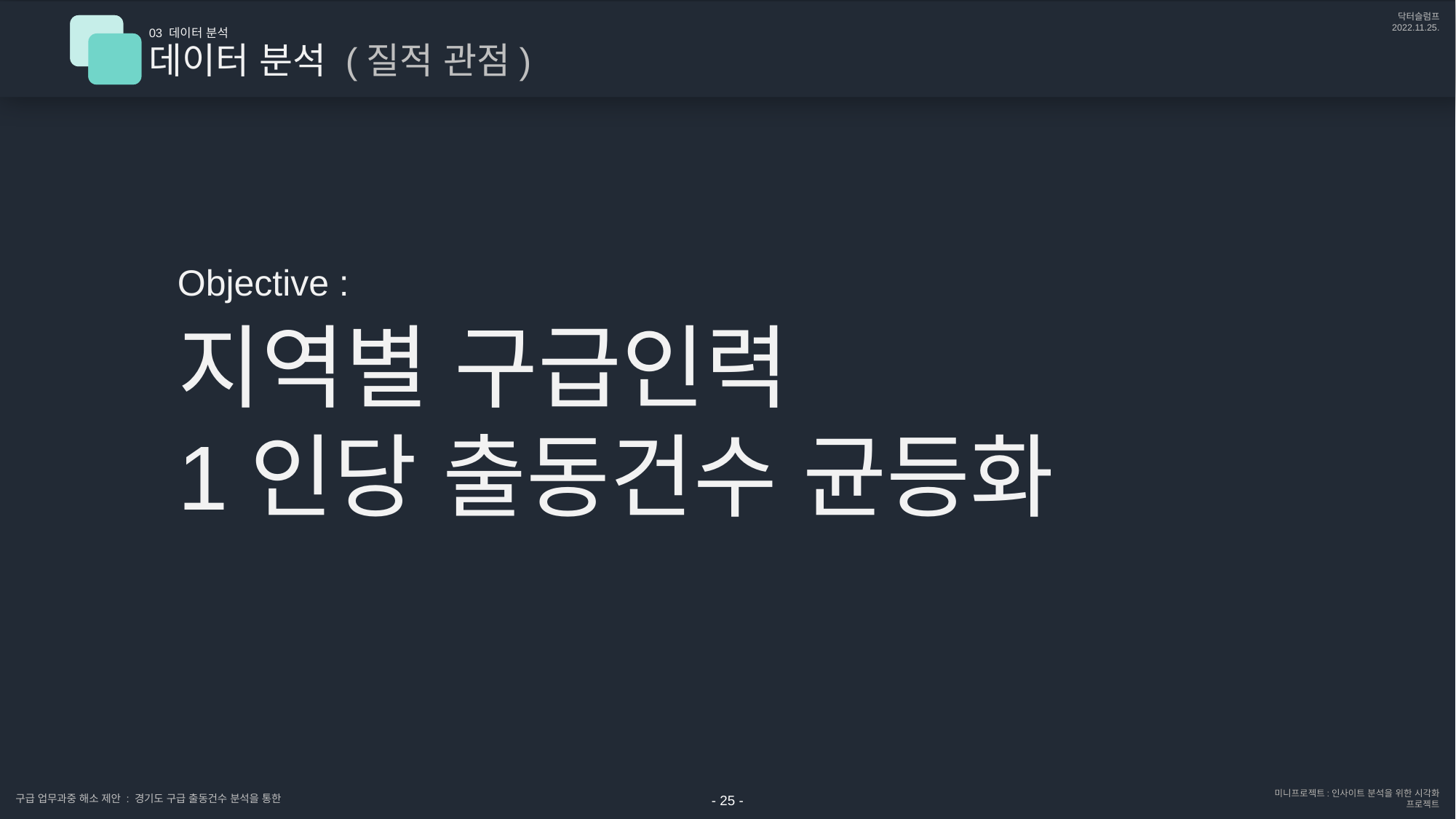

03 데이터 분석

데이터 분석 (질적 관점)
Objective :
지역별 구급인력
1인당 출동건수 균등화
- 25 -